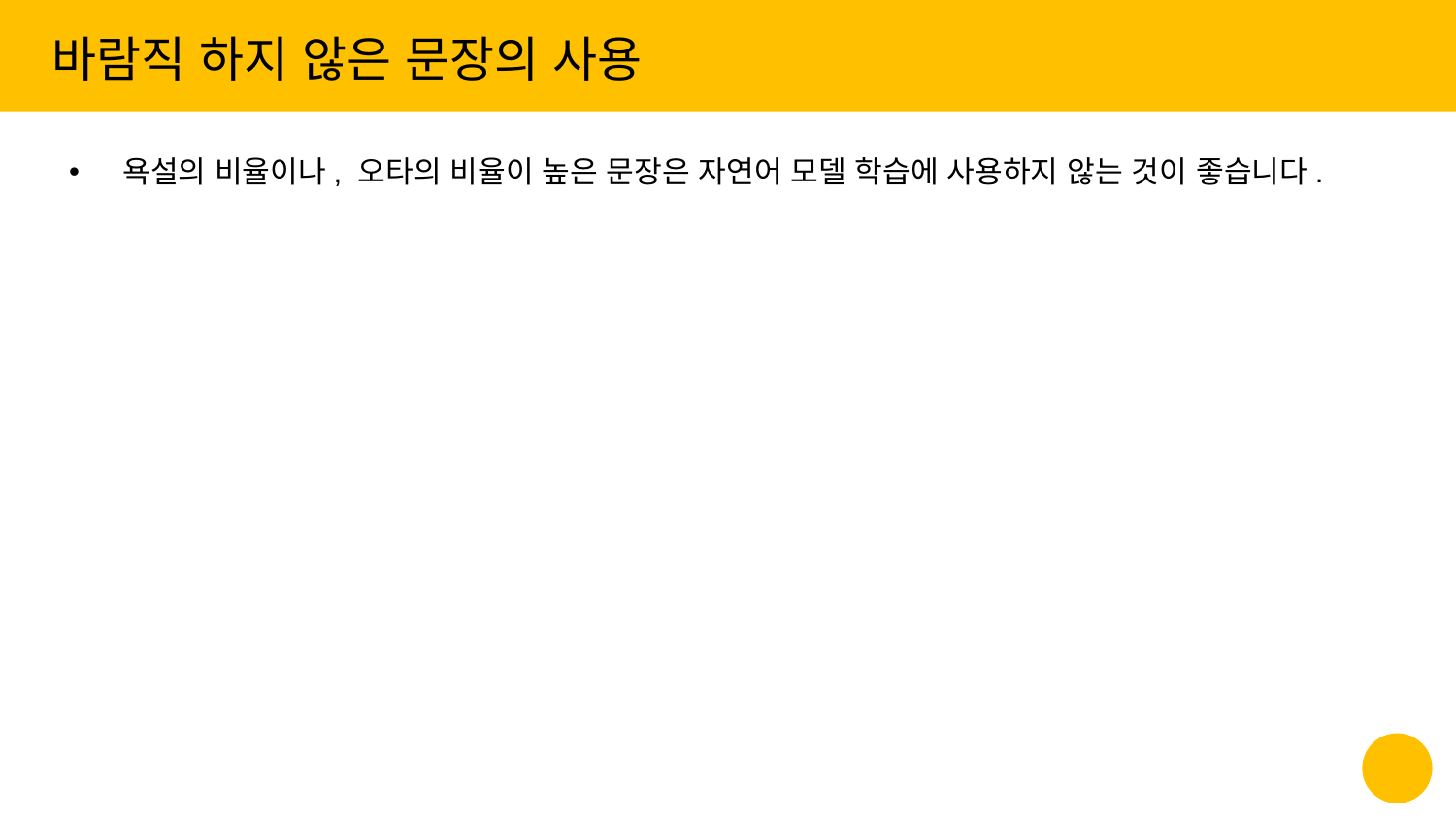

바람직 하지 않은 문장의 사용
욕설의 비율이나, 오타의 비율이 높은 문장은 자연어 모델 학습에 사용하지 않는 것이 좋습니다.
44